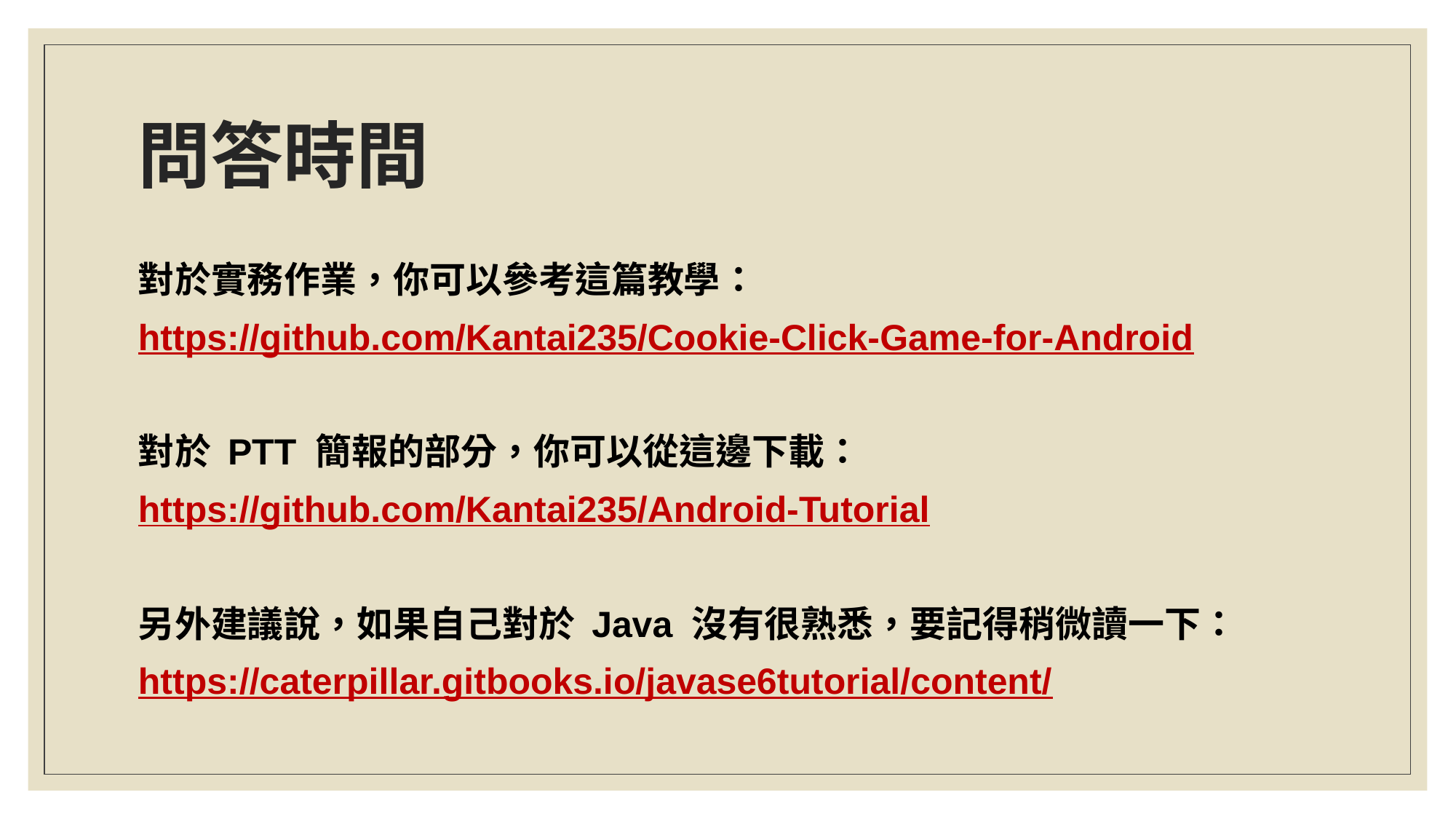

# 問答時間
對於實務作業，你可以參考這篇教學：
https://github.com/Kantai235/Cookie-Click-Game-for-Android

對於 PTT 簡報的部分，你可以從這邊下載：
https://github.com/Kantai235/Android-Tutorial

另外建議說，如果自己對於 Java 沒有很熟悉，要記得稍微讀一下：
https://caterpillar.gitbooks.io/javase6tutorial/content/